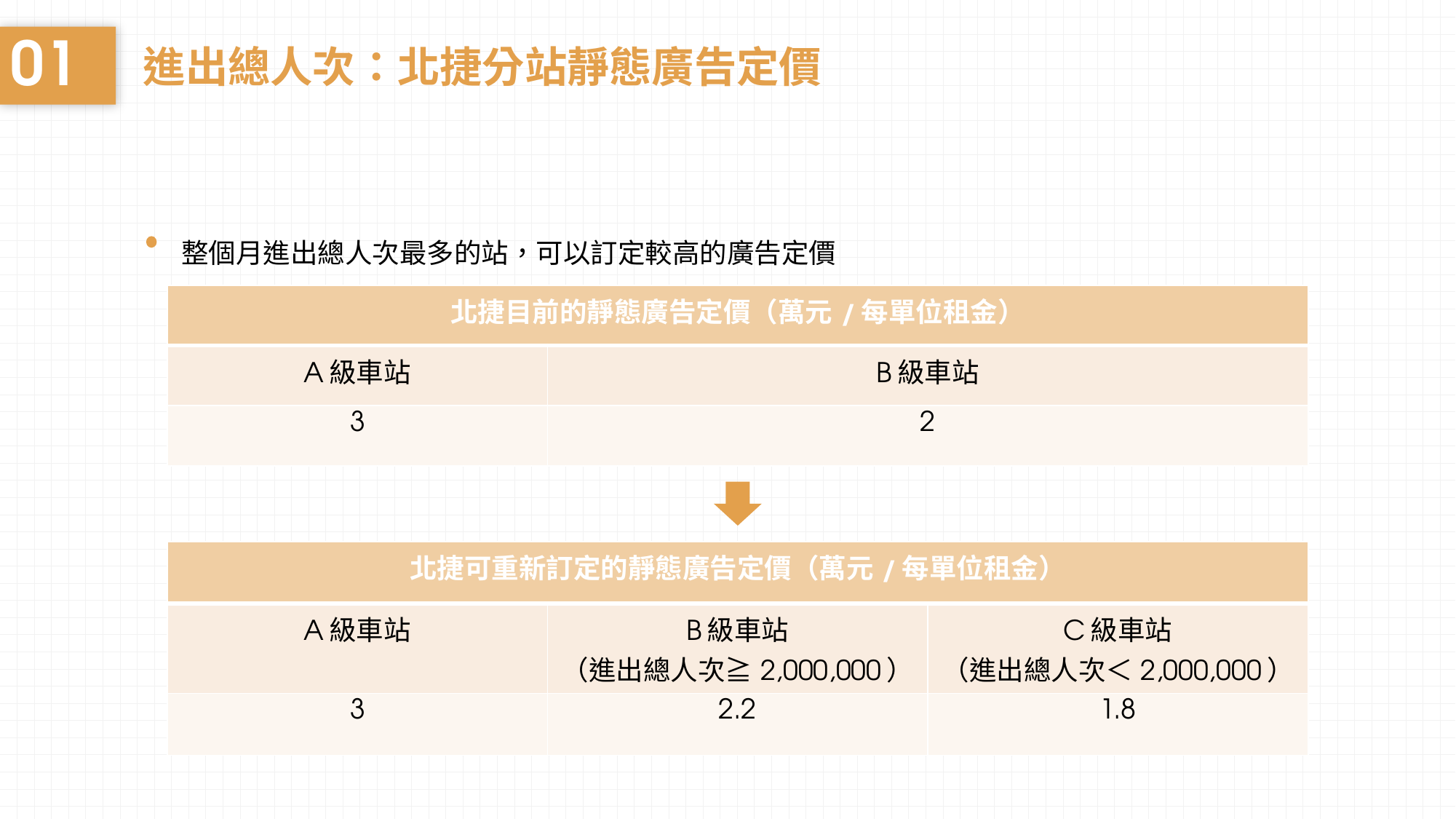

01
進出總人次：北捷分站靜態廣告定價
整個月進出總人次最多的站，可以訂定較高的廣告定價

| 北捷目前的靜態廣告定價（萬元/每單位租金） |  |
| --- | --- |
| A級車站 | B級車站 |
| 3 | 2 |

| 北捷可重新訂定的靜態廣告定價（萬元/每單位租金） |  |  |
| --- | --- | --- |
| A級車站 | B級車站 （進出總人次≧2,000,000） | C級車站 （進出總人次＜2,000,000） |
| 3 | 2.2 | 1.8 |